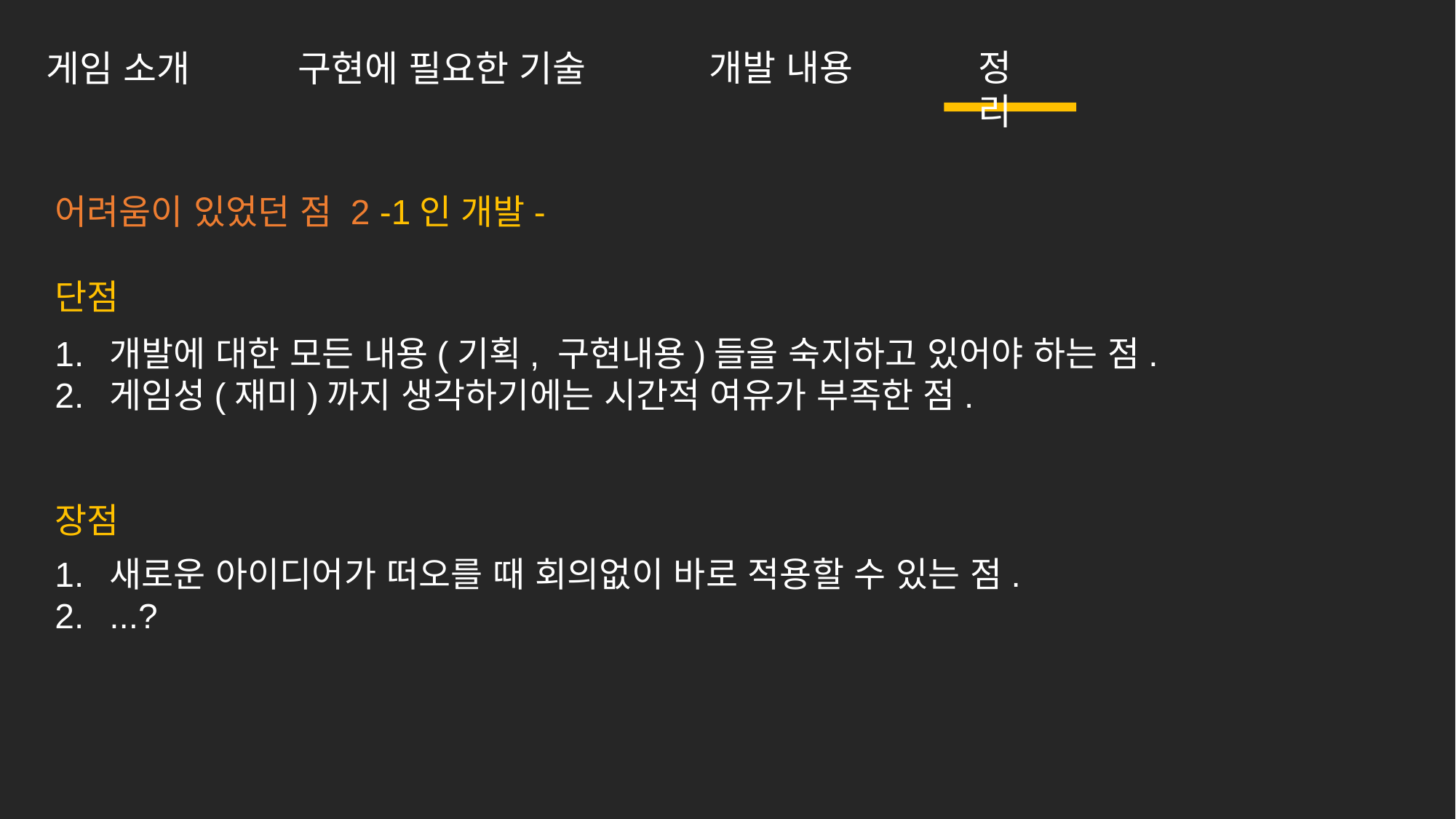

개발 내용
정리
구현에 필요한 기술
게임 소개

어려움이 있었던 점 2 -1인 개발-
단점
개발에 대한 모든 내용(기획, 구현내용)들을 숙지하고 있어야 하는 점.
게임성(재미)까지 생각하기에는 시간적 여유가 부족한 점.

장점
새로운 아이디어가 떠오를 때 회의없이 바로 적용할 수 있는 점.
...?